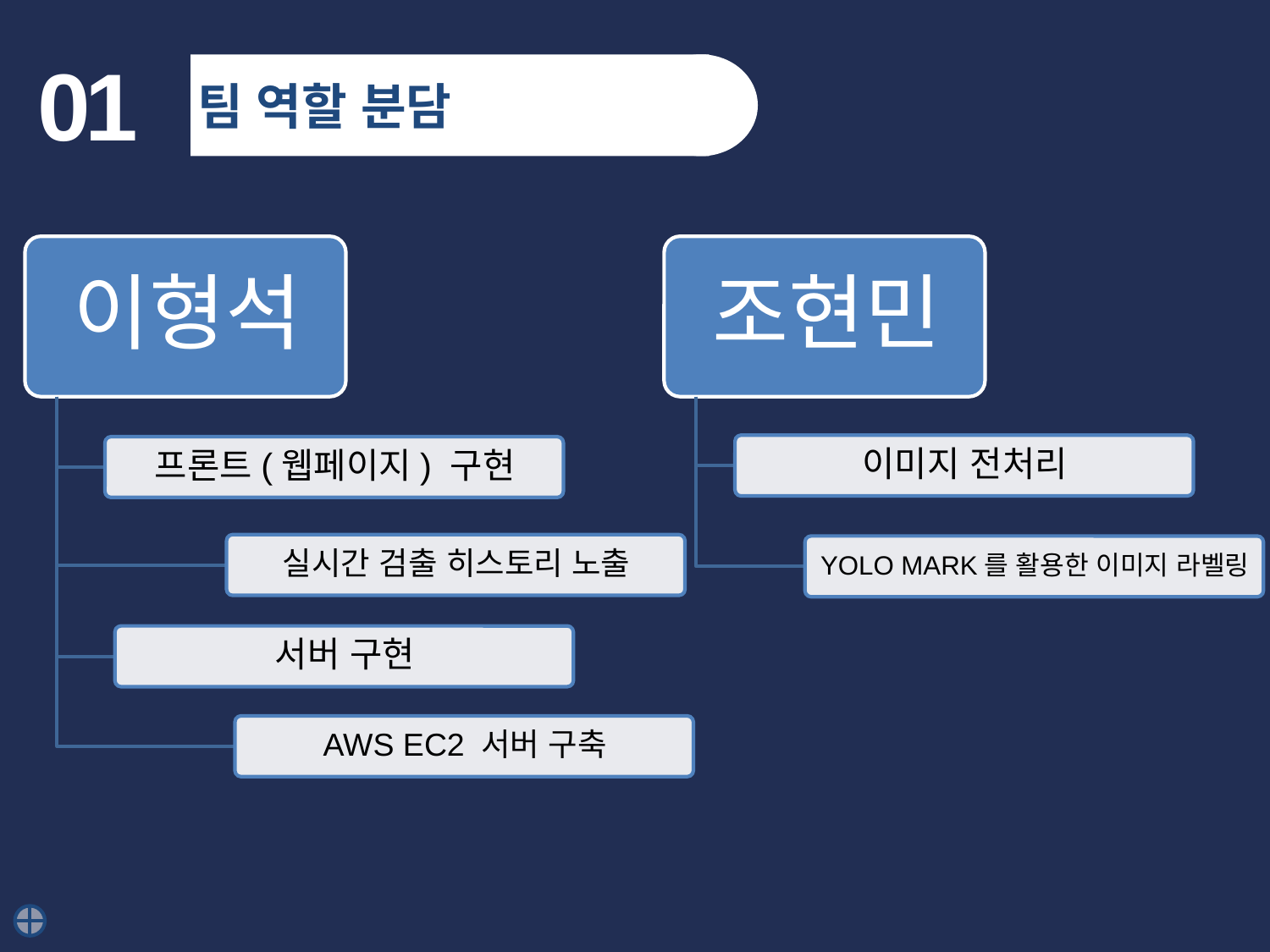

01

팀 역할 분담
이형석
프론트(웹페이지) 구현
실시간 검출 히스토리 노출
AWS EC2 서버 구축
서버 구현
조현민
이미지 전처리
YOLO MARK를 활용한 이미지 라벨링